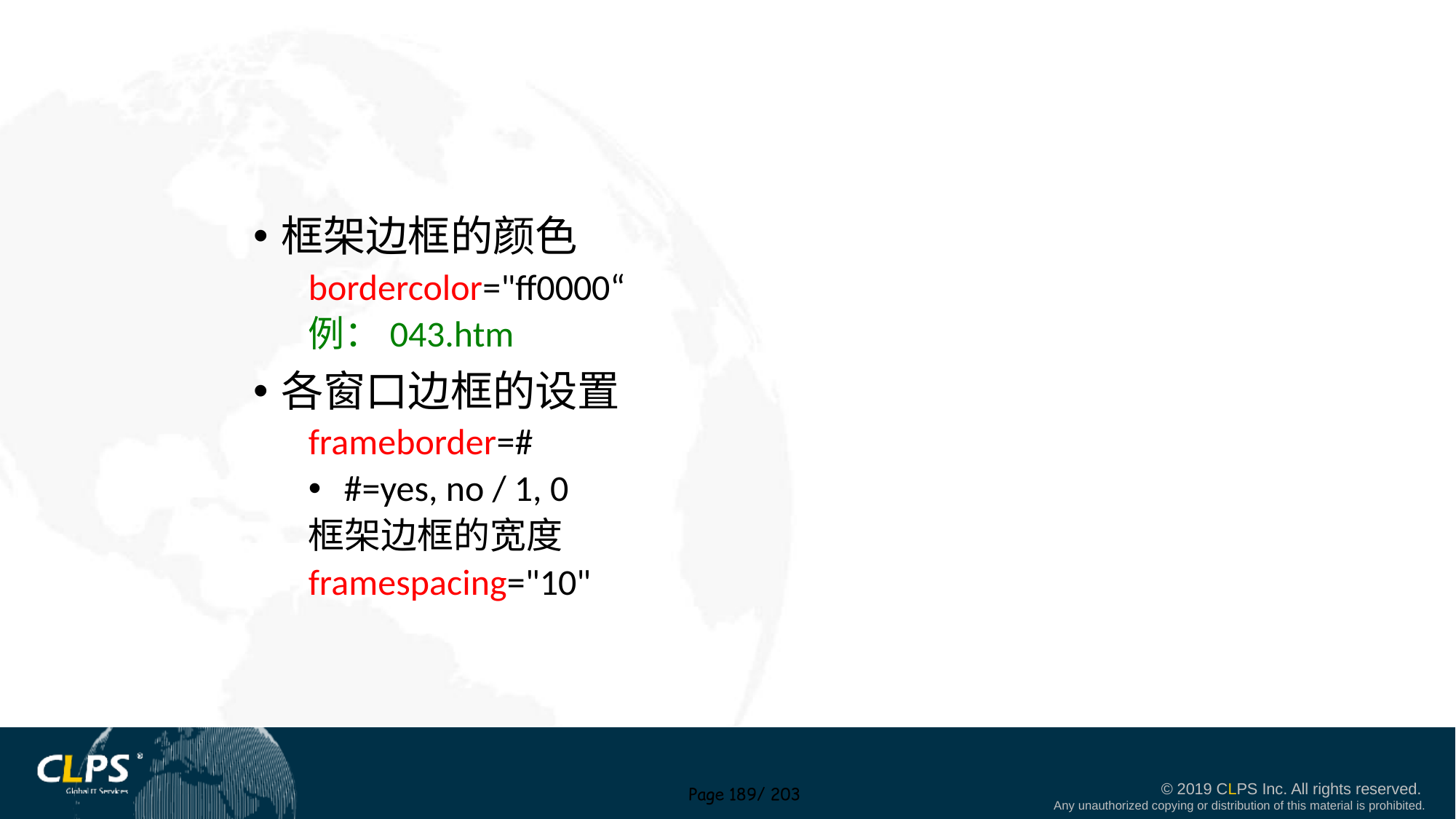

框架边框的颜色
bordercolor="ff0000“
例：043.htm
各窗口边框的设置
frameborder=#
 #=yes, no / 1, 0
框架边框的宽度
framespacing="10"
Page 189/ 203